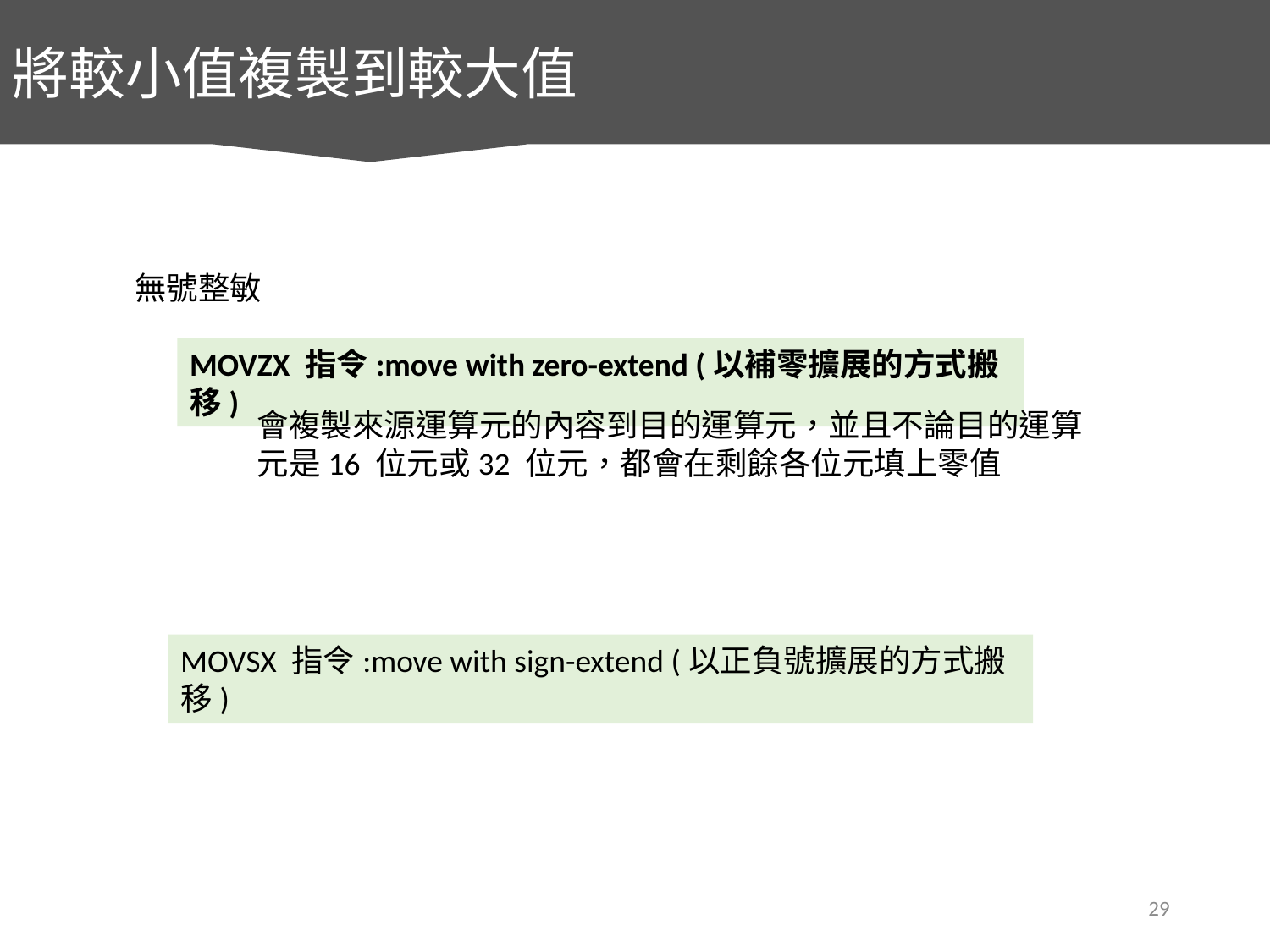

將較小值複製到較大值
無號整敏
MOVZX 指令:move with zero-extend (以補零擴展的方式搬移)
會複製來源運算元的內容到目的運算元，並且不論目的運算元是16 位元或32 位元，都會在剩餘各位元填上零值
MOVSX 指令:move with sign-extend (以正負號擴展的方式搬移)
29